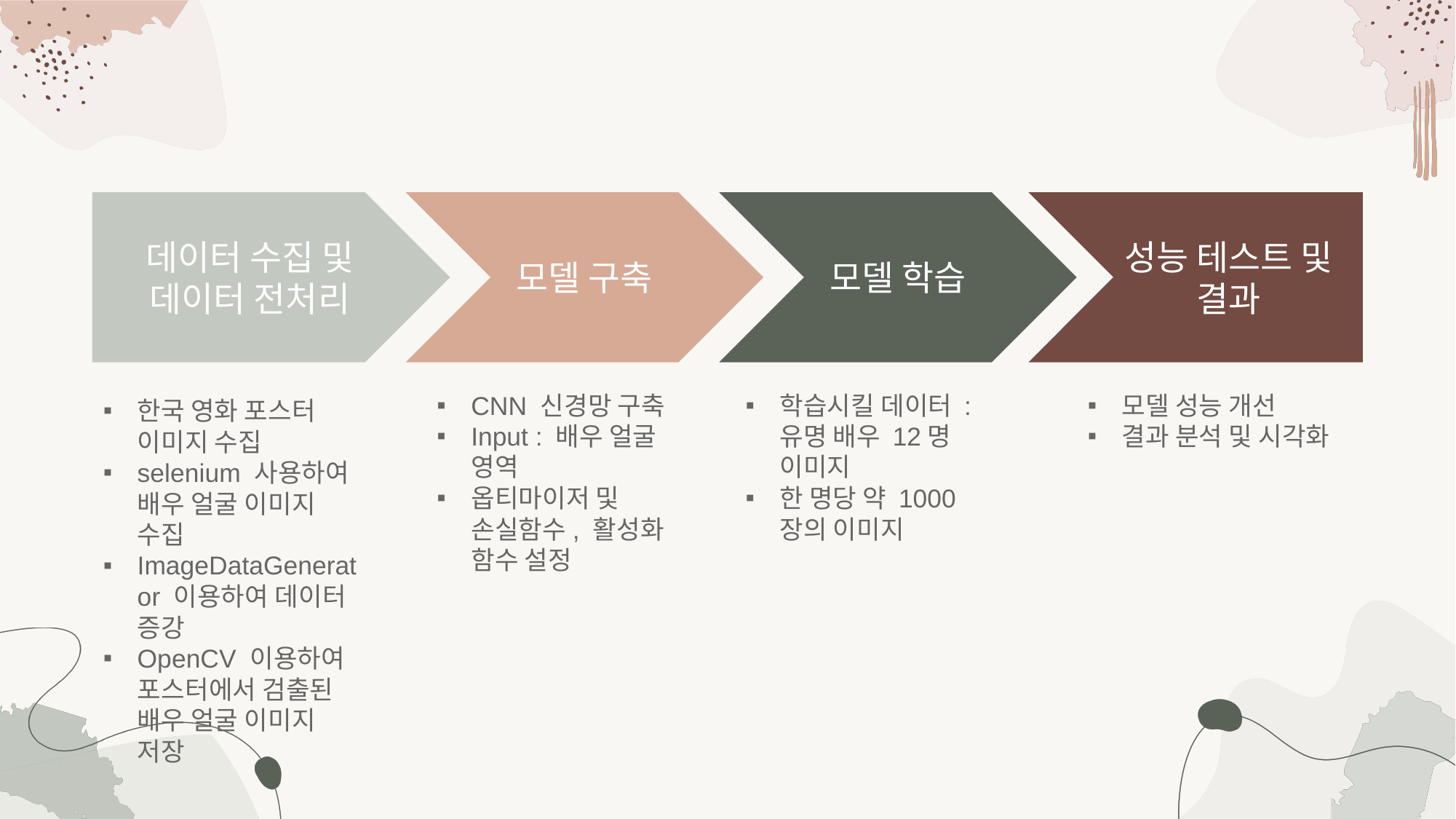

데이터 수집 및
데이터 전처리
모델 구축
모델 학습
성능 테스트 및 결과
한국 영화 포스터 이미지 수집
selenium 사용하여 배우 얼굴 이미지 수집
ImageDataGenerator 이용하여 데이터 증강
OpenCV 이용하여 포스터에서 검출된 배우 얼굴 이미지 저장
CNN 신경망 구축
Input : 배우 얼굴 영역
옵티마이저 및 손실함수, 활성화 함수 설정
학습시킬 데이터 : 유명 배우 12명 이미지
한 명당 약 1000장의 이미지
모델 성능 개선
결과 분석 및 시각화